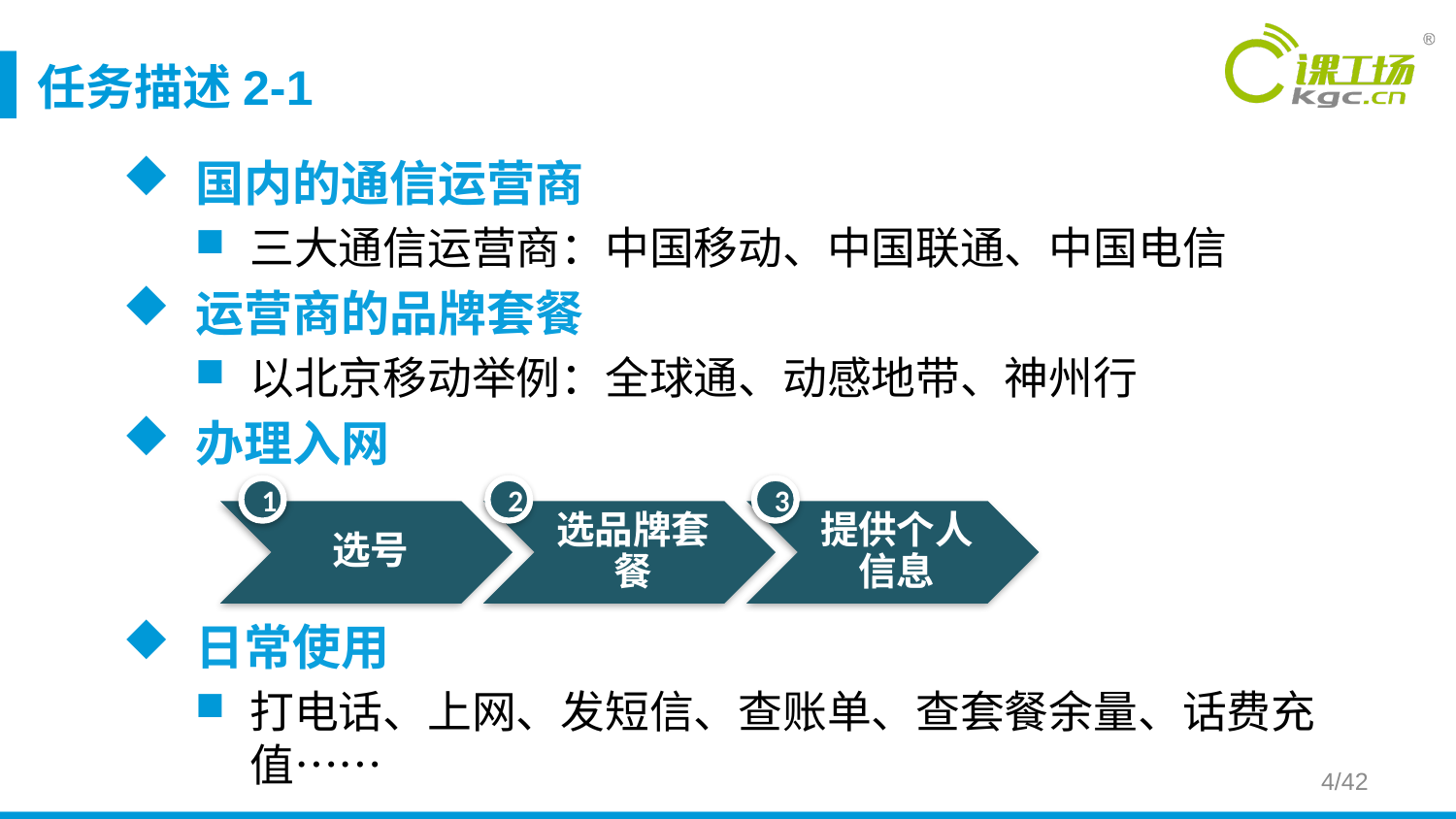

# 任务描述2-1
国内的通信运营商
三大通信运营商：中国移动、中国联通、中国电信
运营商的品牌套餐
以北京移动举例：全球通、动感地带、神州行
办理入网

日常使用
打电话、上网、发短信、查账单、查套餐余量、话费充值……
1
2
3
选号
选品牌套餐
提供个人信息
4/42